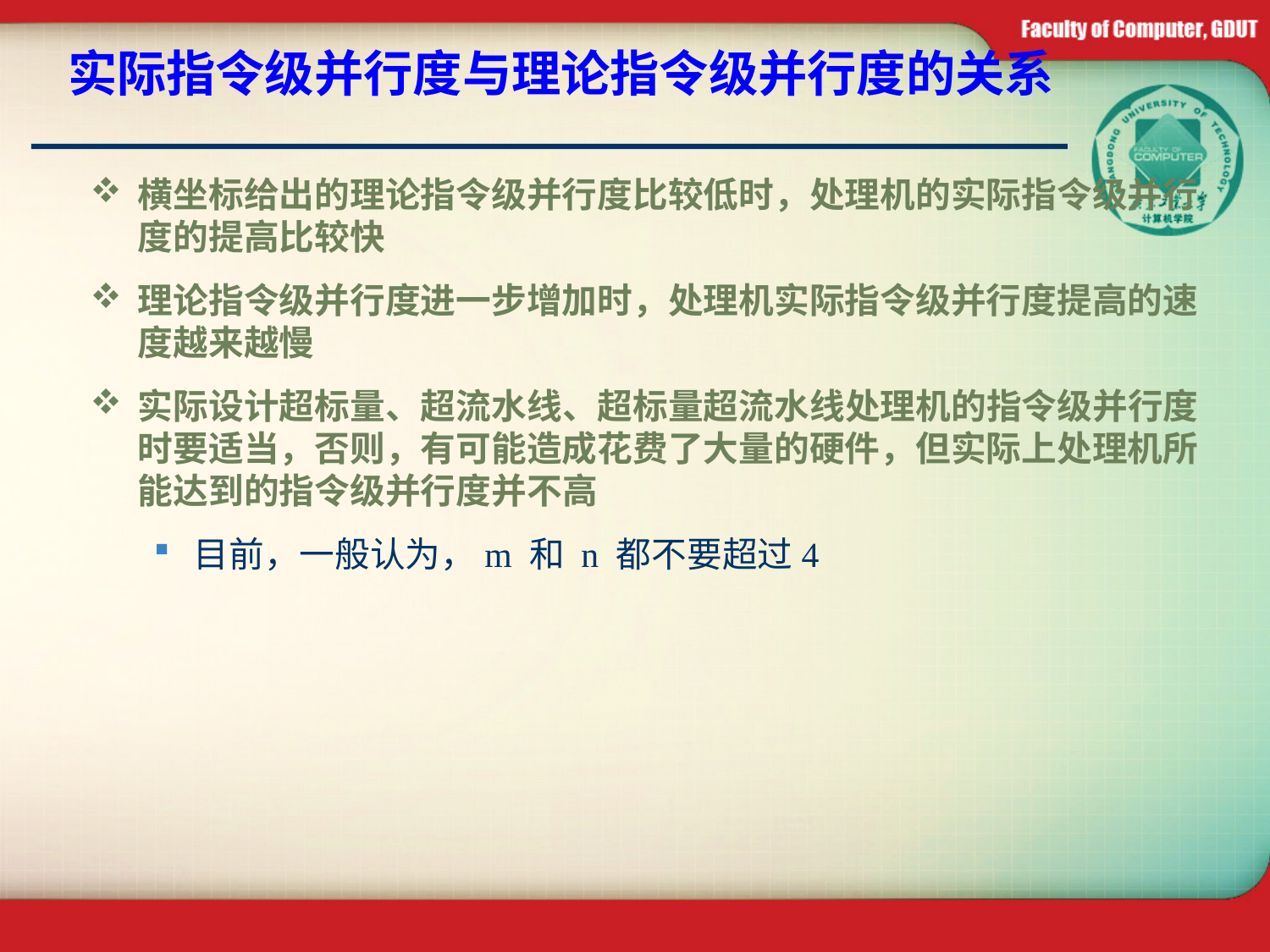

# 实际指令级并行度与理论指令级并行度的关系
横坐标给出的理论指令级并行度比较低时，处理机的实际指令级并行度的提高比较快
理论指令级并行度进一步增加时，处理机实际指令级并行度提高的速度越来越慢
实际设计超标量、超流水线、超标量超流水线处理机的指令级并行度时要适当，否则，有可能造成花费了大量的硬件，但实际上处理机所能达到的指令级并行度并不高
目前，一般认为，m 和 n 都不要超过4